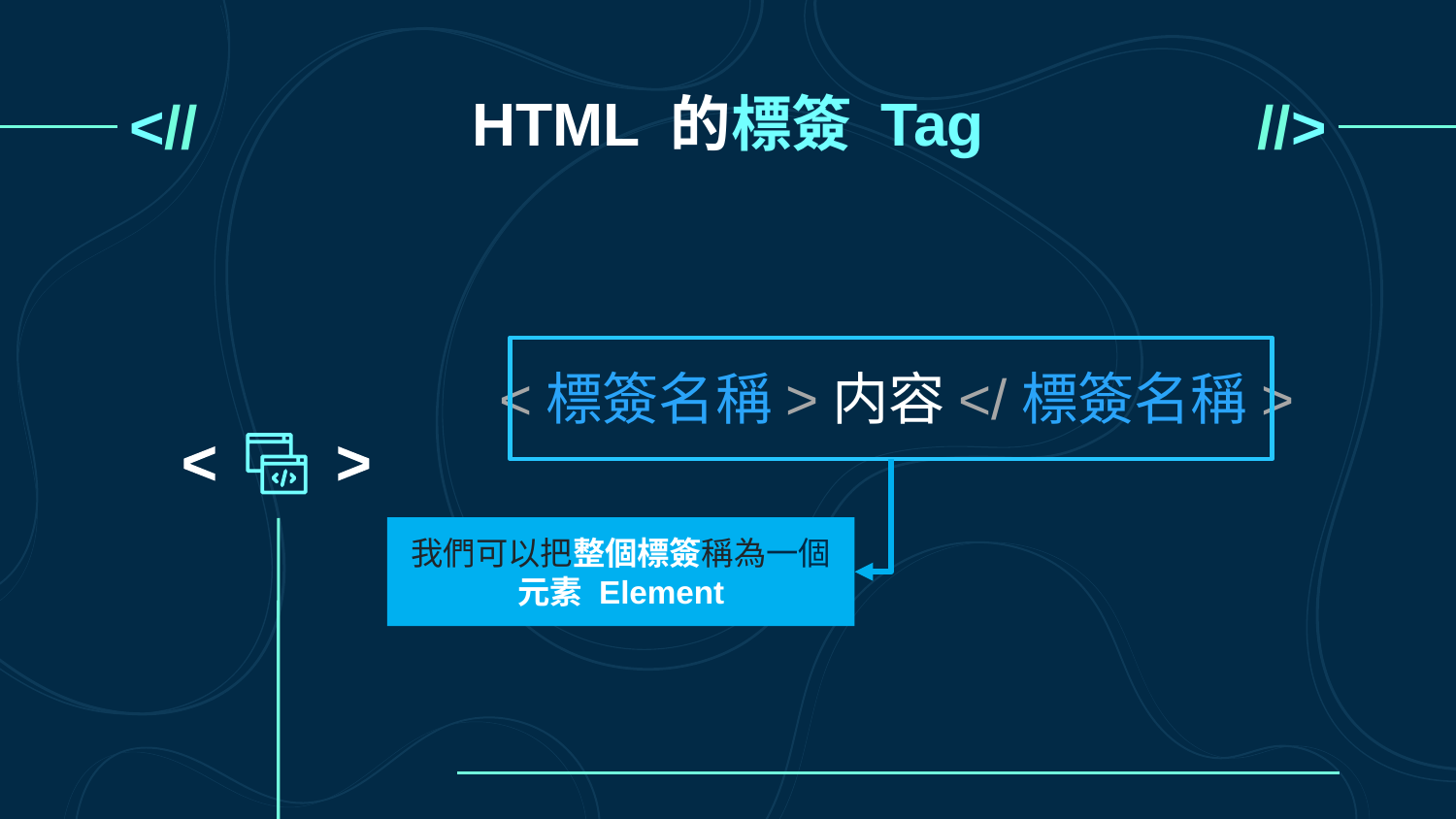

# HTML 的標簽 Tag
<//
//>

<標簽名稱>内容</標簽名稱>

<
<
我們可以把整個標簽稱為一個元素 Element